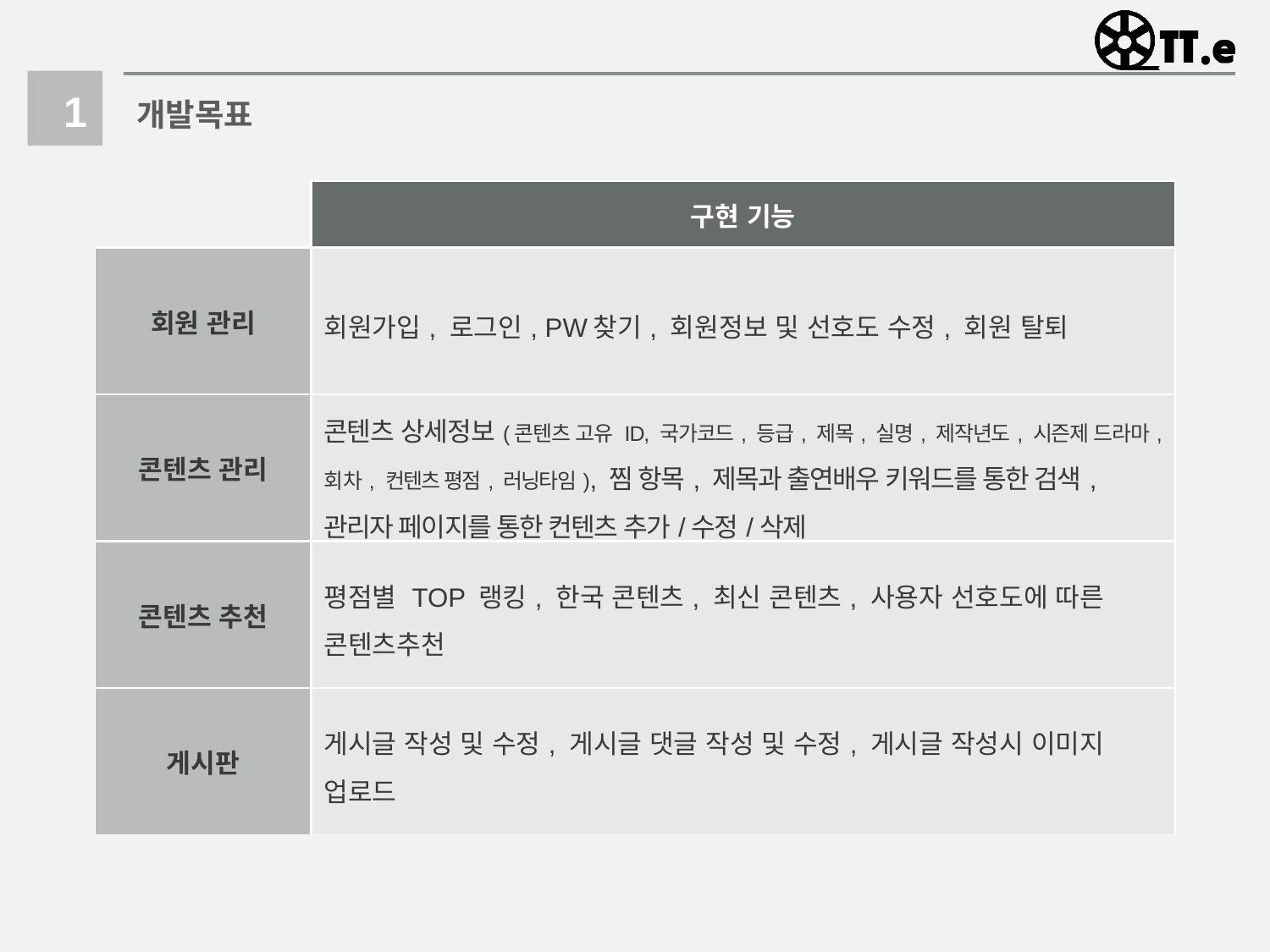

1
개발목표

|  | 구현 기능 |
| --- | --- |
| 회원 관리 | 회원가입, 로그인, PW찾기, 회원정보 및 선호도 수정, 회원 탈퇴 |
| 콘텐츠 관리 | 콘텐츠 상세정보(콘텐츠 고유 ID, 국가코드, 등급, 제목, 실명, 제작년도, 시즌제 드라마, 회차, 컨텐츠 평점, 러닝타임), 찜 항목, 제목과 출연배우 키워드를 통한 검색, 관리자 페이지를 통한 컨텐츠 추가/수정/삭제 |
| 콘텐츠 추천 | 평점별 TOP 랭킹, 한국 콘텐츠, 최신 콘텐츠, 사용자 선호도에 따른 콘텐츠추천 |
| 게시판 | 게시글 작성 및 수정, 게시글 댓글 작성 및 수정, 게시글 작성시 이미지 업로드 |